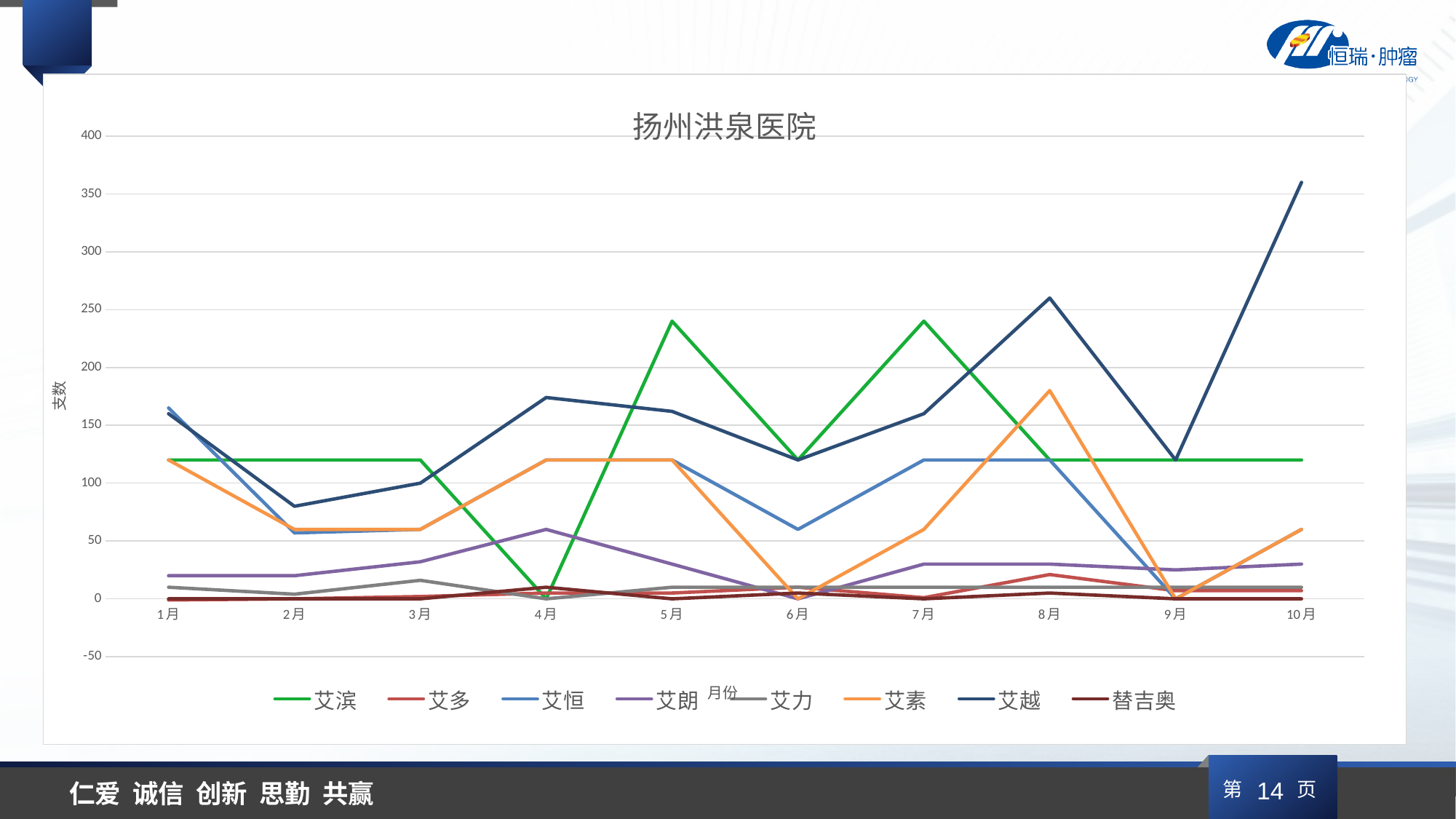

### Chart: 扬州洪泉医院

| Category | 艾滨 | 艾多 | 艾恒 | 艾朗 | 艾力 | 艾素 | 艾越 | 替吉奥 |
|---|---|---|---|---|---|---|---|---|
| 1月 | 120.0 | -1.0 | 165.0 | 20.0 | 10.0 | 120.0 | 160.0 | 0.0 |
| 2月 | 120.0 | 0.0 | 57.0 | 20.0 | 4.0 | 60.0 | 80.0 | 0.0 |
| 3月 | 120.0 | 2.0 | 60.0 | 32.0 | 16.0 | 60.0 | 100.0 | 0.0 |
| 4月 | 0.0 | 5.0 | 120.0 | 60.0 | 0.0 | 120.0 | 174.0 | 10.0 |
| 5月 | 240.0 | 5.0 | 120.0 | 30.0 | 10.0 | 120.0 | 162.0 | 0.0 |
| 6月 | 120.0 | 10.0 | 60.0 | 0.0 | 10.0 | 0.0 | 120.0 | 5.0 |
| 7月 | 240.0 | 1.0 | 120.0 | 30.0 | 10.0 | 60.0 | 160.0 | 0.0 |
| 8月 | 120.0 | 21.0 | 120.0 | 30.0 | 10.0 | 180.0 | 260.0 | 5.0 |
| 9月 | 120.0 | 7.0 | 0.0 | 25.0 | 10.0 | 0.0 | 120.0 | 0.0 |
| 10月 | 120.0 | 7.0 | 60.0 | 30.0 | 10.0 | 60.0 | 360.0 | 0.0 |